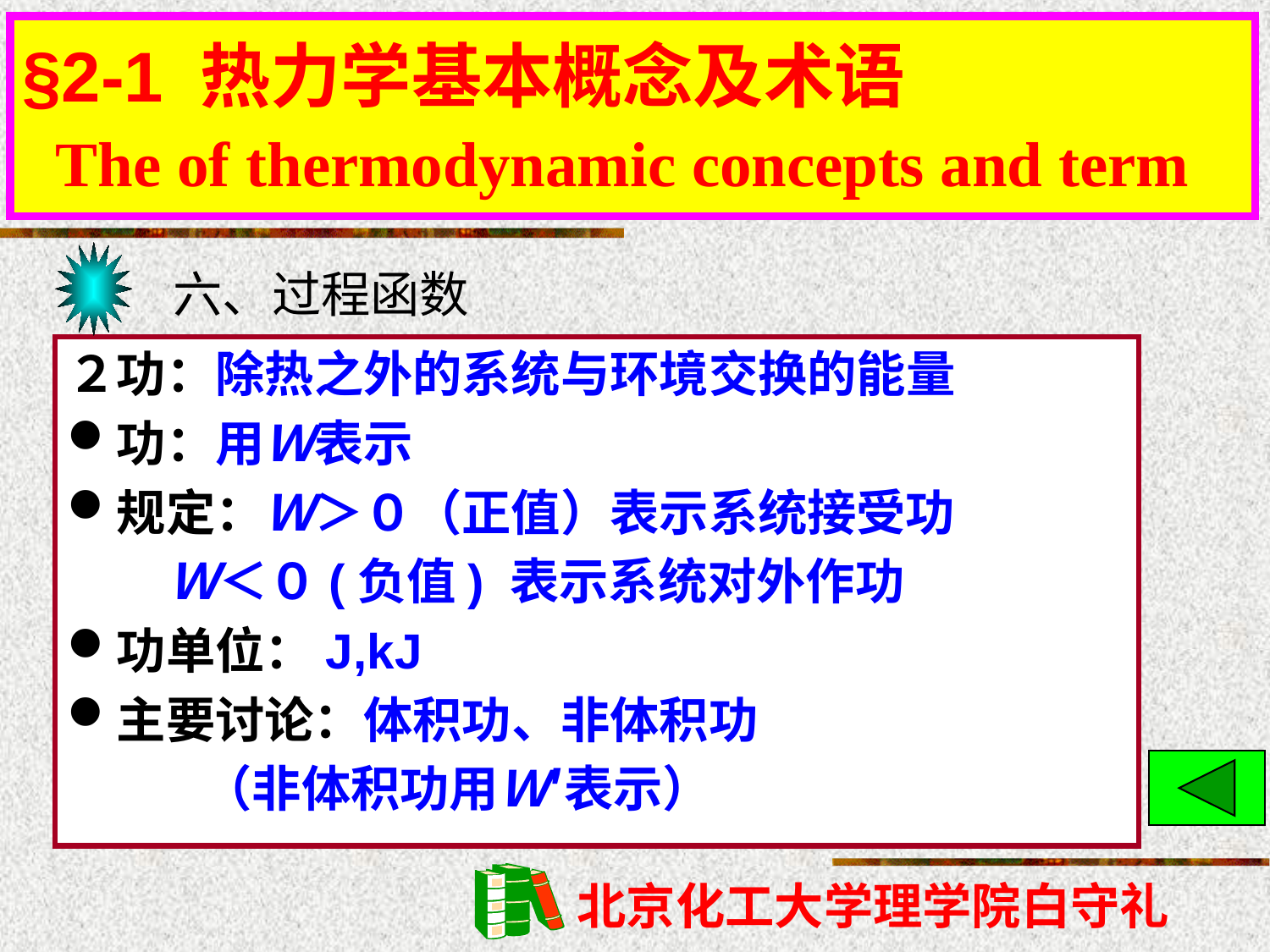

§2-1 热力学基本概念及术语
 The of thermodynamic concepts and term
# §2-1 热力学基本概念及术语

六、过程函数
２功：除热之外的系统与环境交换的能量
功：用Ｗ表示
规定：Ｗ＞０（正值）表示系统接受功
        Ｗ＜０(负值) 表示系统对外作功
功单位：J,kJ
主要讨论：体积功、非体积功
           （非体积功用Ｗ′表示）